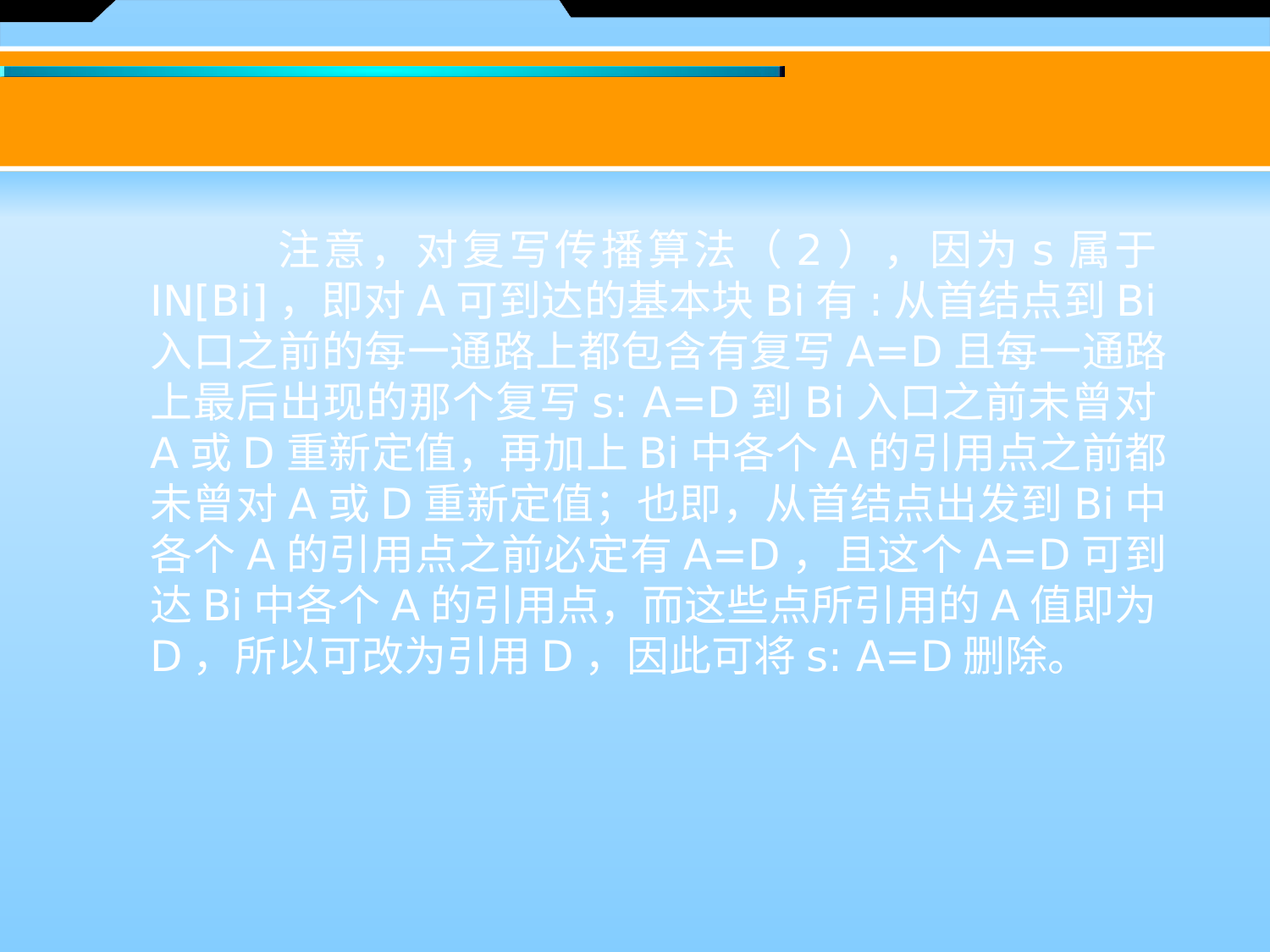

#
            注意，对复写传播算法（2），因为s属于IN[Bi]，即对A可到达的基本块Bi有:从首结点到Bi入口之前的每一通路上都包含有复写A=D且每一通路上最后出现的那个复写s: A=D到Bi入口之前未曾对A或D重新定值，再加上Bi中各个A的引用点之前都未曾对A或D重新定值；也即，从首结点出发到Bi中各个A的引用点之前必定有A=D，且这个A=D可到达Bi中各个A的引用点，而这些点所引用的A值即为D，所以可改为引用D，因此可将s: A=D删除。